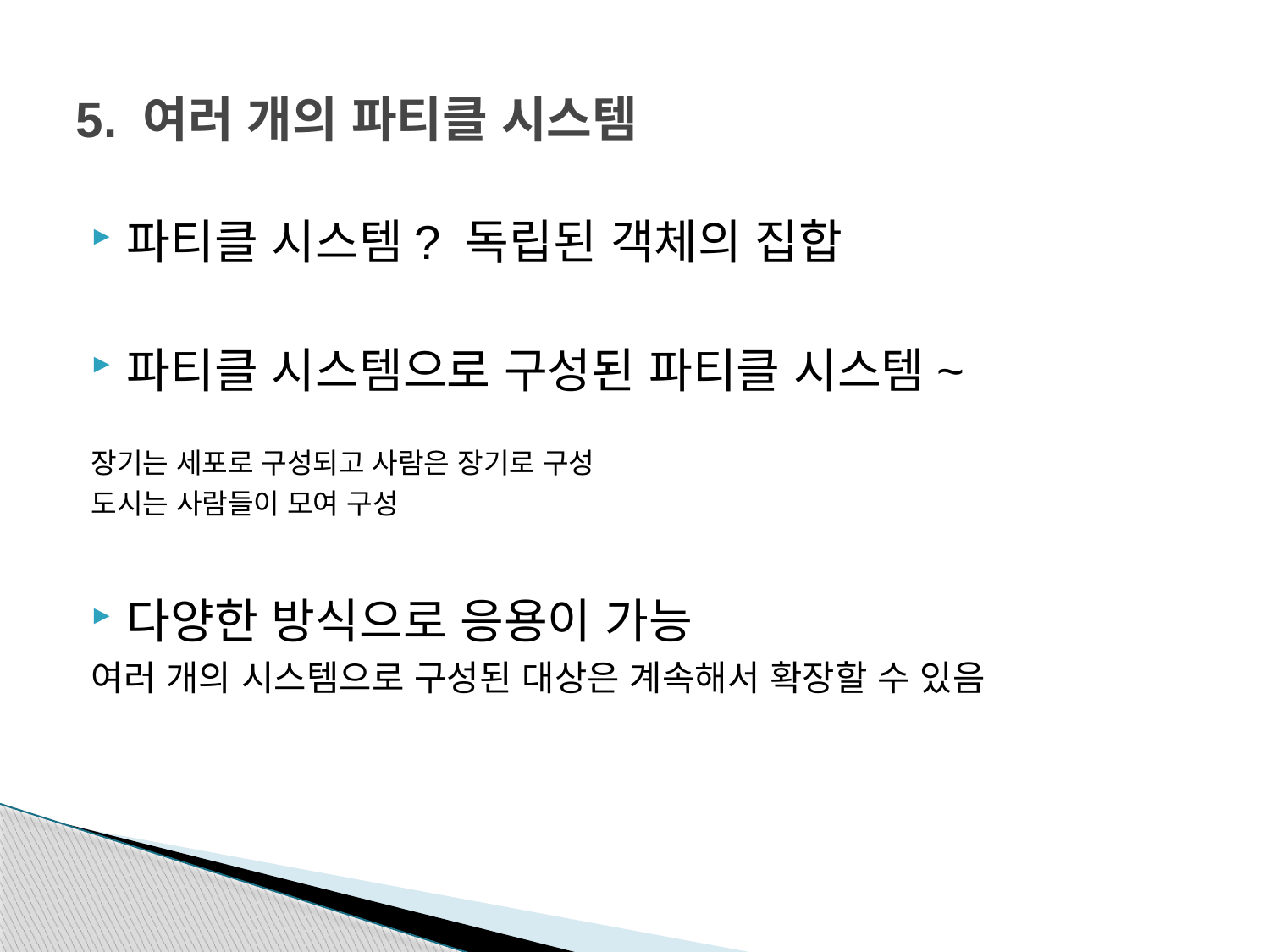

# 5. 여러 개의 파티클 시스템
파티클 시스템? 독립된 객체의 집합

파티클 시스템으로 구성된 파티클 시스템~

장기는 세포로 구성되고 사람은 장기로 구성
도시는 사람들이 모여 구성

다양한 방식으로 응용이 가능
여러 개의 시스템으로 구성된 대상은 계속해서 확장할 수 있음